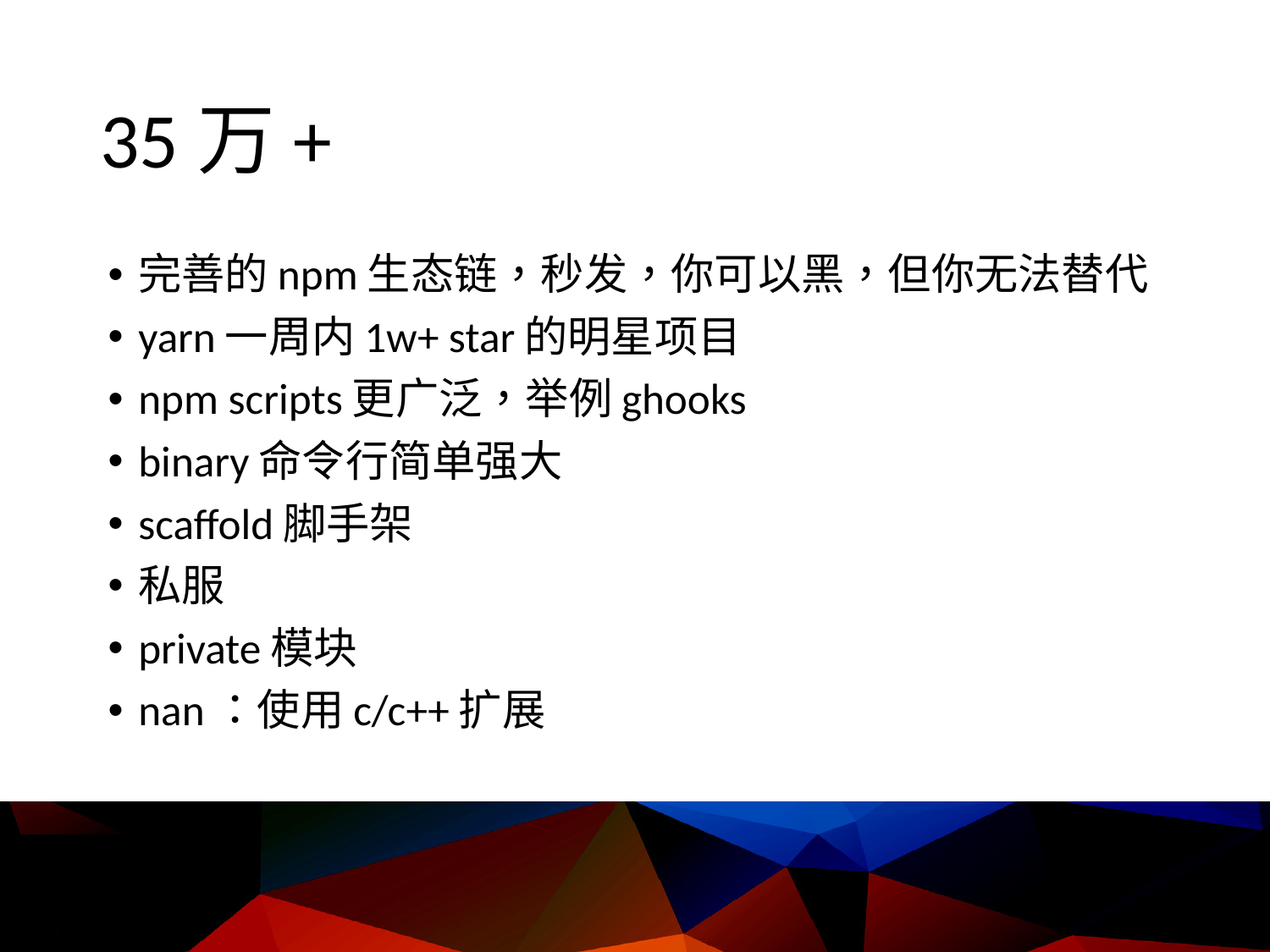

# 35万+

完善的npm生态链，秒发，你可以黑，但你无法替代
yarn一周内1w+ star的明星项目
npm scripts更广泛，举例ghooks
binary命令行简单强大
scaffold脚手架
私服
private模块
nan：使用c/c++扩展